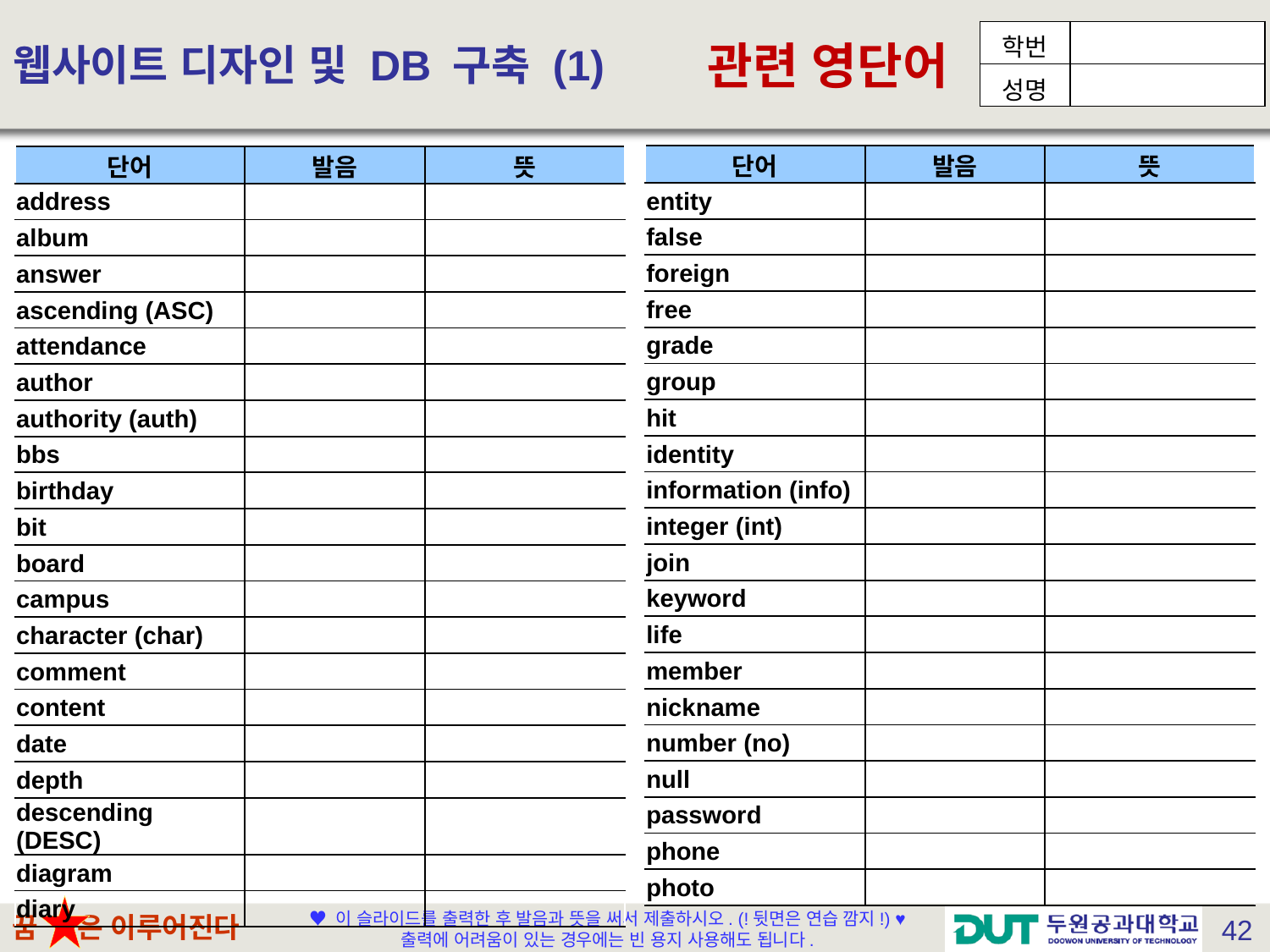

# 웹사이트 디자인 및 DB 구축 (1)
| 단어 | 발음 | 뜻 |
| --- | --- | --- |
| entity |  |  |
| false |  |  |
| foreign |  |  |
| free |  |  |
| grade |  |  |
| group |  |  |
| hit |  |  |
| identity |  |  |
| information (info) |  |  |
| integer (int) |  |  |
| join |  |  |
| keyword |  |  |
| life |  |  |
| member |  |  |
| nickname |  |  |
| number (no) |  |  |
| null |  |  |
| password |  |  |
| phone |  |  |
| photo |  |  |
| 단어 | 발음 | 뜻 |
| --- | --- | --- |
| address |  |  |
| album |  |  |
| answer |  |  |
| ascending (ASC) |  |  |
| attendance |  |  |
| author |  |  |
| authority (auth) |  |  |
| bbs |  |  |
| birthday |  |  |
| bit |  |  |
| board |  |  |
| campus |  |  |
| character (char) |  |  |
| comment |  |  |
| content |  |  |
| date |  |  |
| depth |  |  |
| descending (DESC) |  |  |
| diagram |  |  |
| diary |  |  |